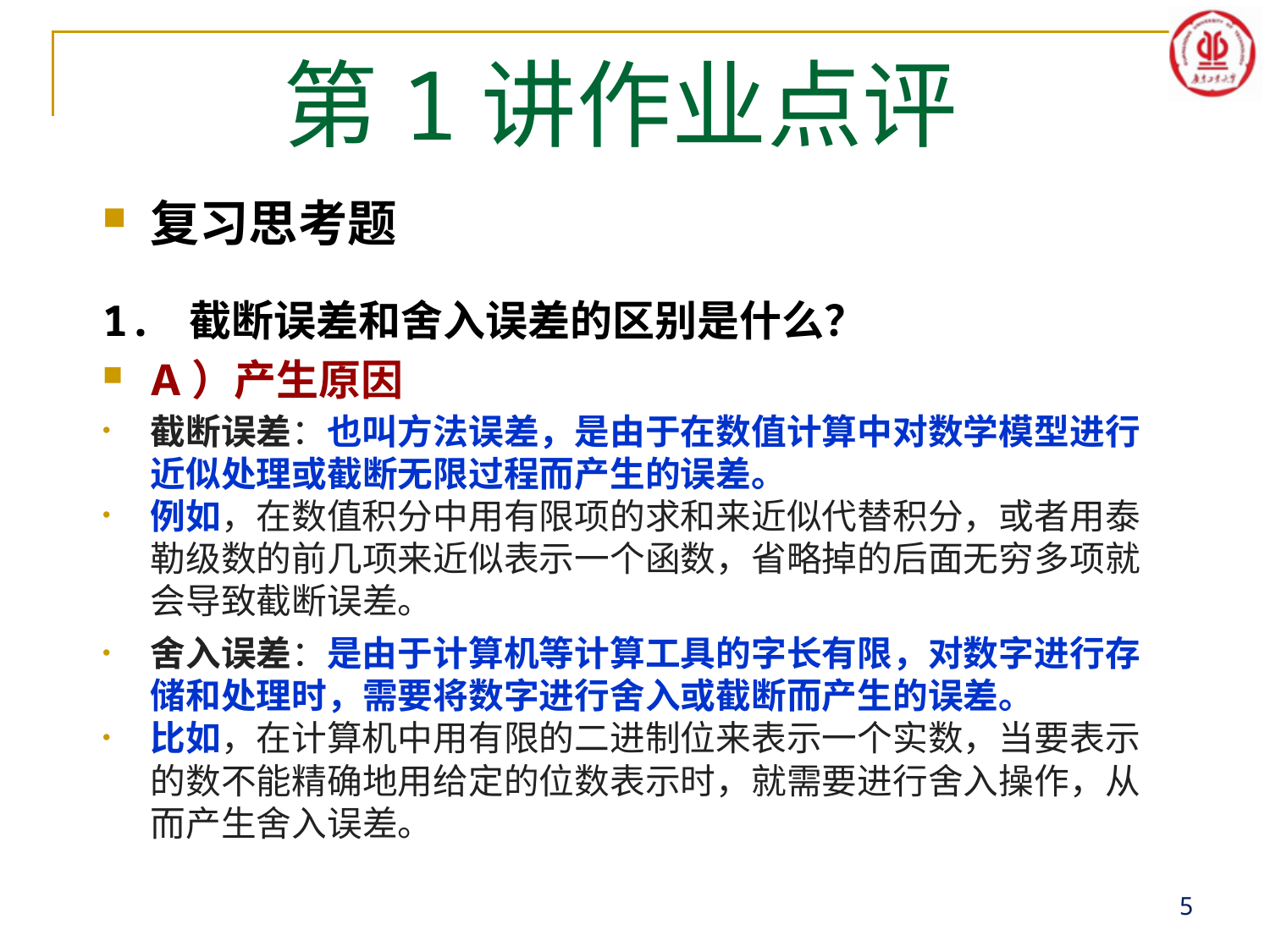

# 第1讲作业点评
复习思考题
1. 截断误差和舍入误差的区别是什么？
A）产生原因
截断误差：也叫方法误差，是由于在数值计算中对数学模型进行近似处理或截断无限过程而产生的误差。
例如，在数值积分中用有限项的求和来近似代替积分，或者用泰勒级数的前几项来近似表示一个函数，省略掉的后面无穷多项就会导致截断误差。
舍入误差：是由于计算机等计算工具的字长有限，对数字进行存储和处理时，需要将数字进行舍入或截断而产生的误差。
比如，在计算机中用有限的二进制位来表示一个实数，当要表示的数不能精确地用给定的位数表示时，就需要进行舍入操作，从而产生舍入误差。
5